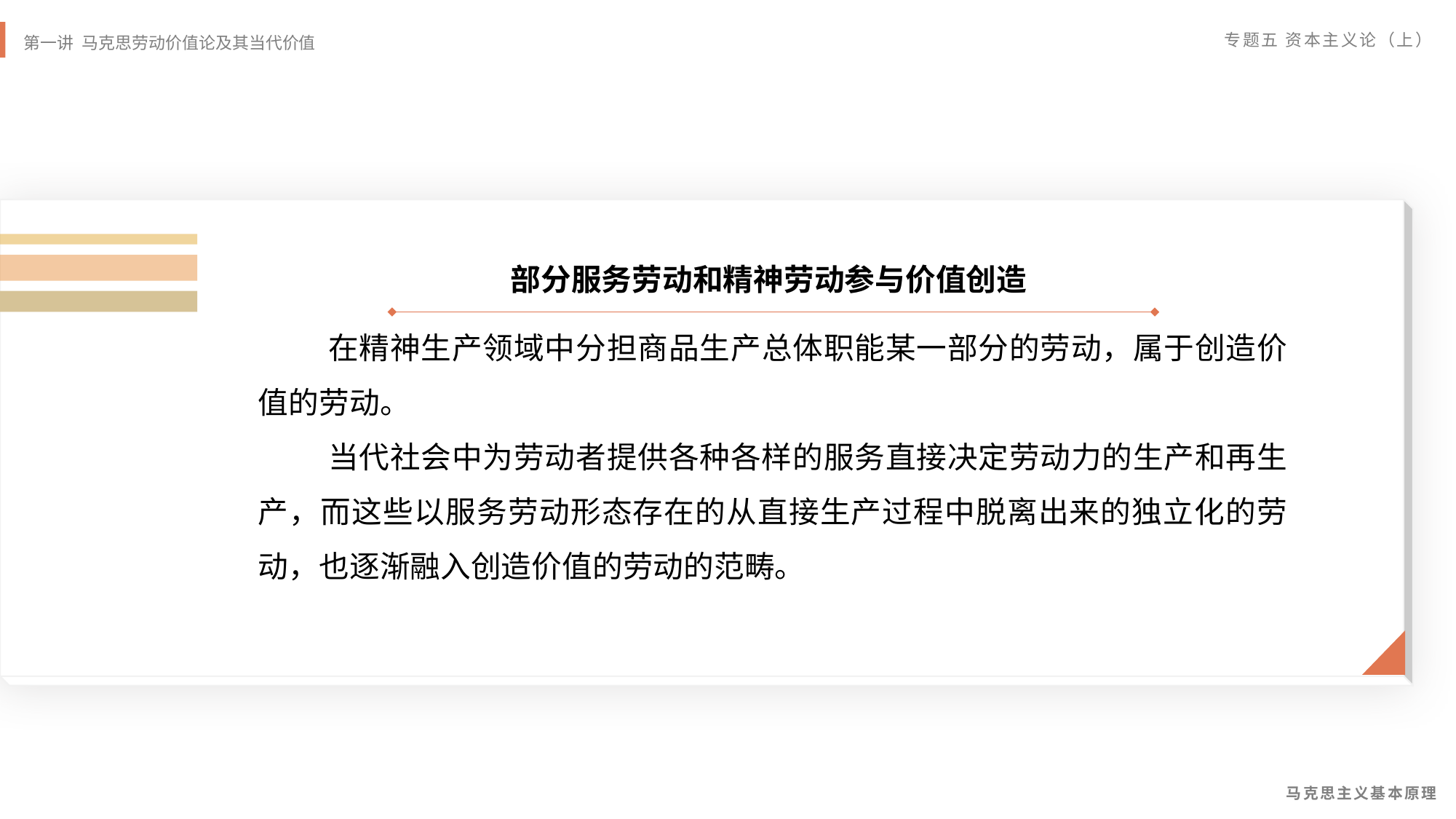

部分服务劳动和精神劳动参与价值创造

 在精神生产领域中分担商品生产总体职能某一部分的劳动，属于创造价值的劳动。
 当代社会中为劳动者提供各种各样的服务直接决定劳动力的生产和再生产，而这些以服务劳动形态存在的从直接生产过程中脱离出来的独立化的劳动，也逐渐融入创造价值的劳动的范畴。